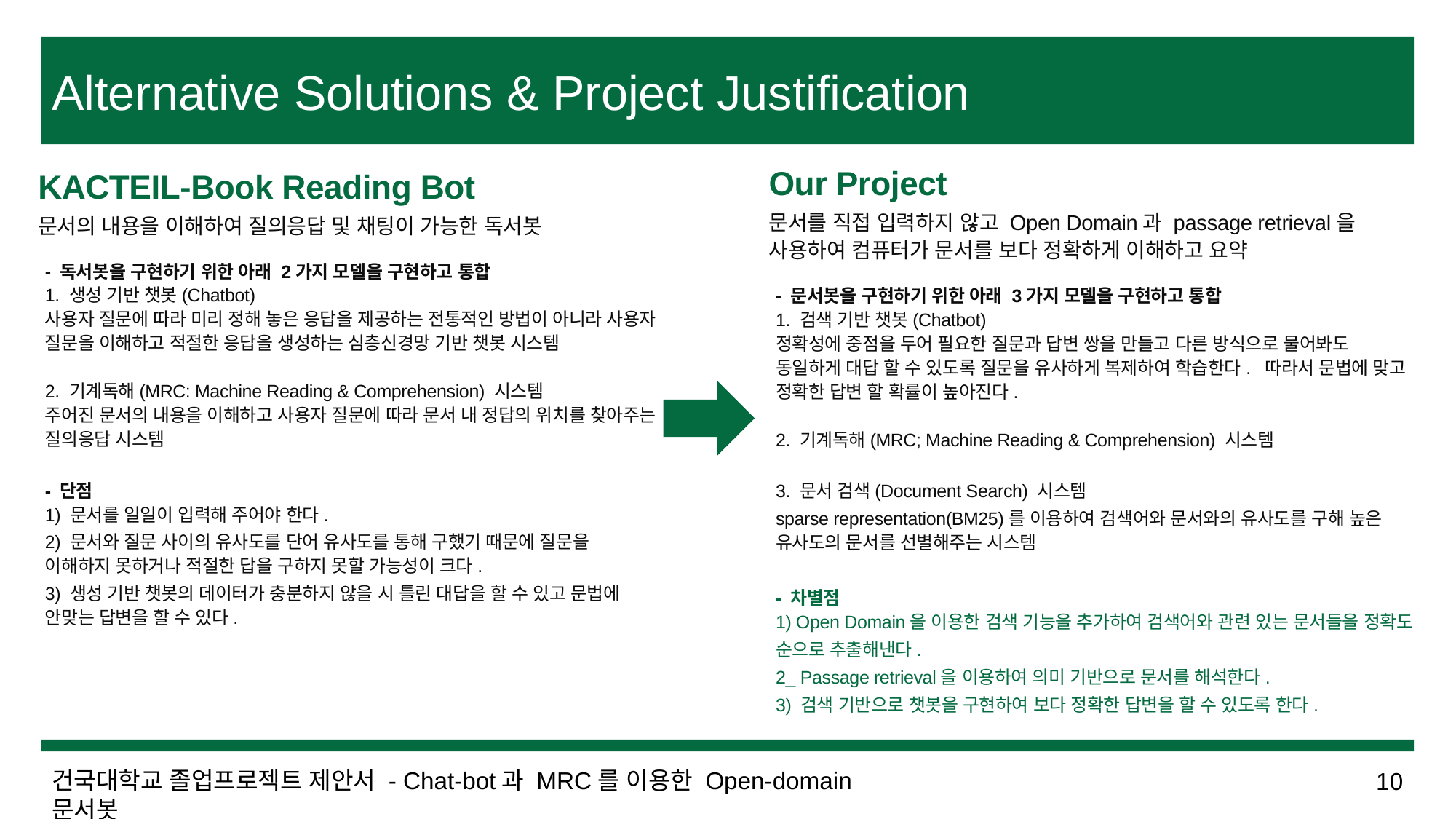

Alternative Solutions & Project Justification
Our Project
문서를 직접 입력하지 않고 Open Domain과 passage retrieval을 사용하여 컴퓨터가 문서를 보다 정확하게 이해하고 요약

- 문서봇을 구현하기 위한 아래 3가지 모델을 구현하고 통합
1. 검색 기반 챗봇(Chatbot) 
정확성에 중점을 두어 필요한 질문과 답변 쌍을 만들고 다른 방식으로 물어봐도 동일하게 대답 할 수 있도록 질문을 유사하게 복제하여 학습한다.  따라서 문법에 맞고 정확한 답변 할 확률이 높아진다.
2. 기계독해(MRC; Machine Reading & Comprehension) 시스템
3. 문서 검색(Document Search) 시스템
sparse representation(BM25)를 이용하여 검색어와 문서와의 유사도를 구해 높은 유사도의 문서를 선별해주는 시스템

- 차별점
1) Open Domain을 이용한 검색 기능을 추가하여 검색어와 관련 있는 문서들을 정확도
순으로 추출해낸다.
2_ Passage retrieval을 이용하여 의미 기반으로 문서를 해석한다.
3) 검색 기반으로 챗봇을 구현하여 보다 정확한 답변을 할 수 있도록 한다.

KACTEIL-Book Reading Bot
문서의 내용을 이해하여 질의응답 및 채팅이 가능한 독서봇

- 독서봇을 구현하기 위한 아래 2가지 모델을 구현하고 통합
1. 생성 기반 챗봇(Chatbot) 
사용자 질문에 따라 미리 정해 놓은 응답을 제공하는 전통적인 방법이 아니라 사용자 질문을 이해하고 적절한 응답을 생성하는 심층신경망 기반 챗봇 시스템 
2. 기계독해(MRC: Machine Reading & Comprehension) 시스템 
주어진 문서의 내용을 이해하고 사용자 질문에 따라 문서 내 정답의 위치를 찾아주는 질의응답 시스템
- 단점
1) 문서를 일일이 입력해 주어야 한다.
2) 문서와 질문 사이의 유사도를 단어 유사도를 통해 구했기 때문에 질문을 이해하지 못하거나 적절한 답을 구하지 못할 가능성이 크다.
3) 생성 기반 챗봇의 데이터가 충분하지 않을 시 틀린 대답을 할 수 있고 문법에 안맞는 답변을 할 수 있다.

건국대학교 졸업프로젝트 제안서 - Chat-bot과 MRC를 이용한 Open-domain 문서봇
10